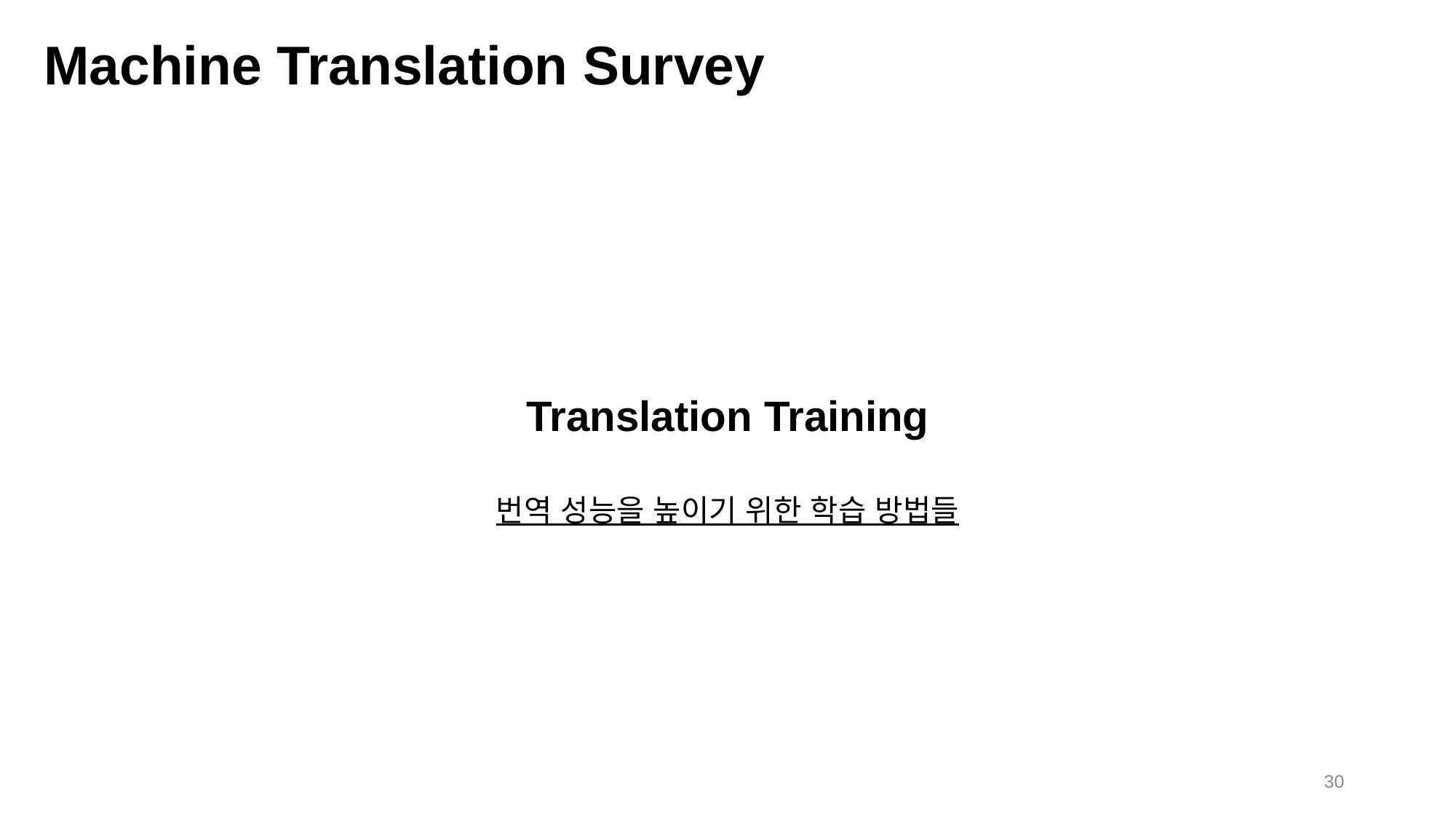

# Machine Translation Survey
Translation Training

번역 성능을 높이기 위한 학습 방법들
30